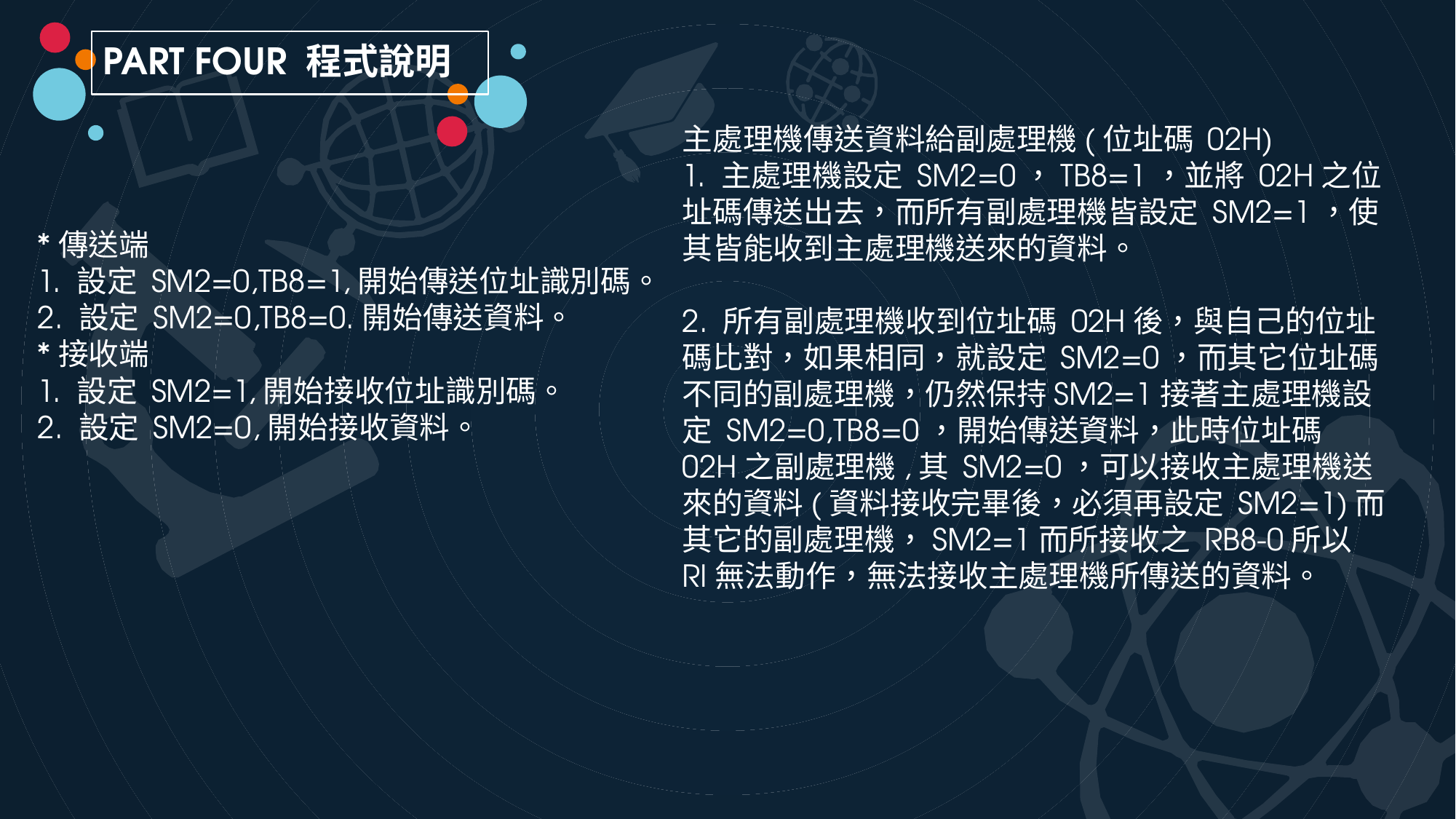

PART FOUR 程式說明
主處理機傳送資料給副處理機(位址碼 02H)
1. 主處理機設定 SM2=0，TB8=1，並將 02H之位址碼傳送出去，而所有副處理機皆設定 SM2=1，使其皆能收到主處理機送來的資料。

2. 所有副處理機收到位址碼 02H後，與自己的位址碼比對，如果相同，就設定 SM2=0，而其它位址碼不同的副處理機，仍然保持SM2=1接著主處理機設定 SM2=0,TB8=0，開始傳送資料，此時位址碼 02H之副處理機,其 SM2=0，可以接收主處理機送來的資料(資料接收完畢後，必須再設定 SM2=1)而其它的副處理機，SM2=1而所接收之 RB8-0所以 RI無法動作，無法接收主處理機所傳送的資料。
*傳送端
1. 設定 SM2=0,TB8=1,開始傳送位址識別碼。
2. 設定 SM2=0,TB8=0.開始傳送資料。
*接收端
1. 設定 SM2=1,開始接收位址識別碼。
2. 設定 SM2=0,開始接收資料。